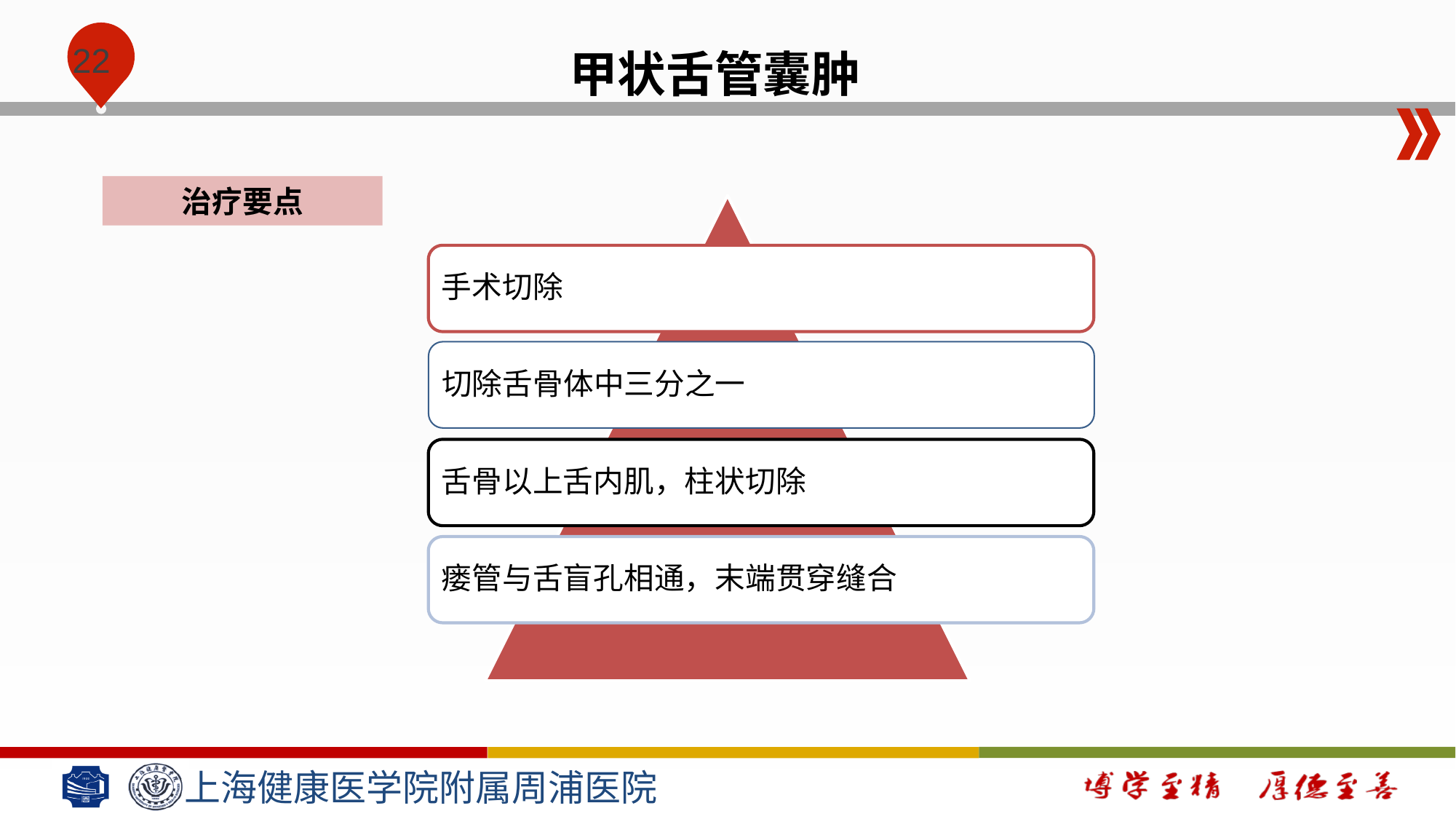

甲状舌管囊肿
治疗要点

手术切除
切除舌骨体中三分之一
舌骨以上舌内肌，柱状切除
瘘管与舌盲孔相通，末端贯穿缝合